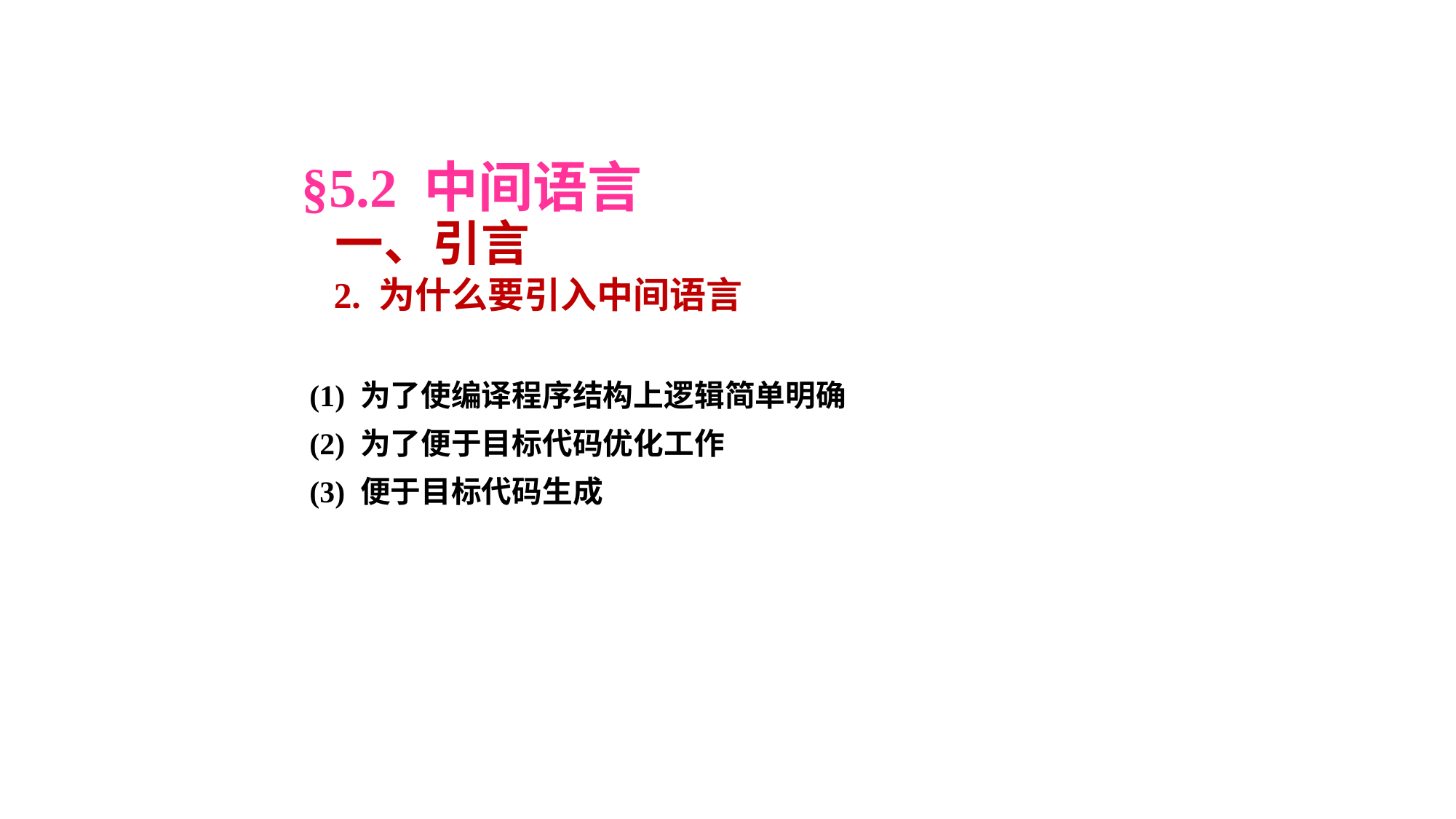

§5.2 中间语言
   一、引言
   2. 为什么要引入中间语言

 (1) 为了使编译程序结构上逻辑简单明确
 (2) 为了便于目标代码优化工作
 (3) 便于目标代码生成